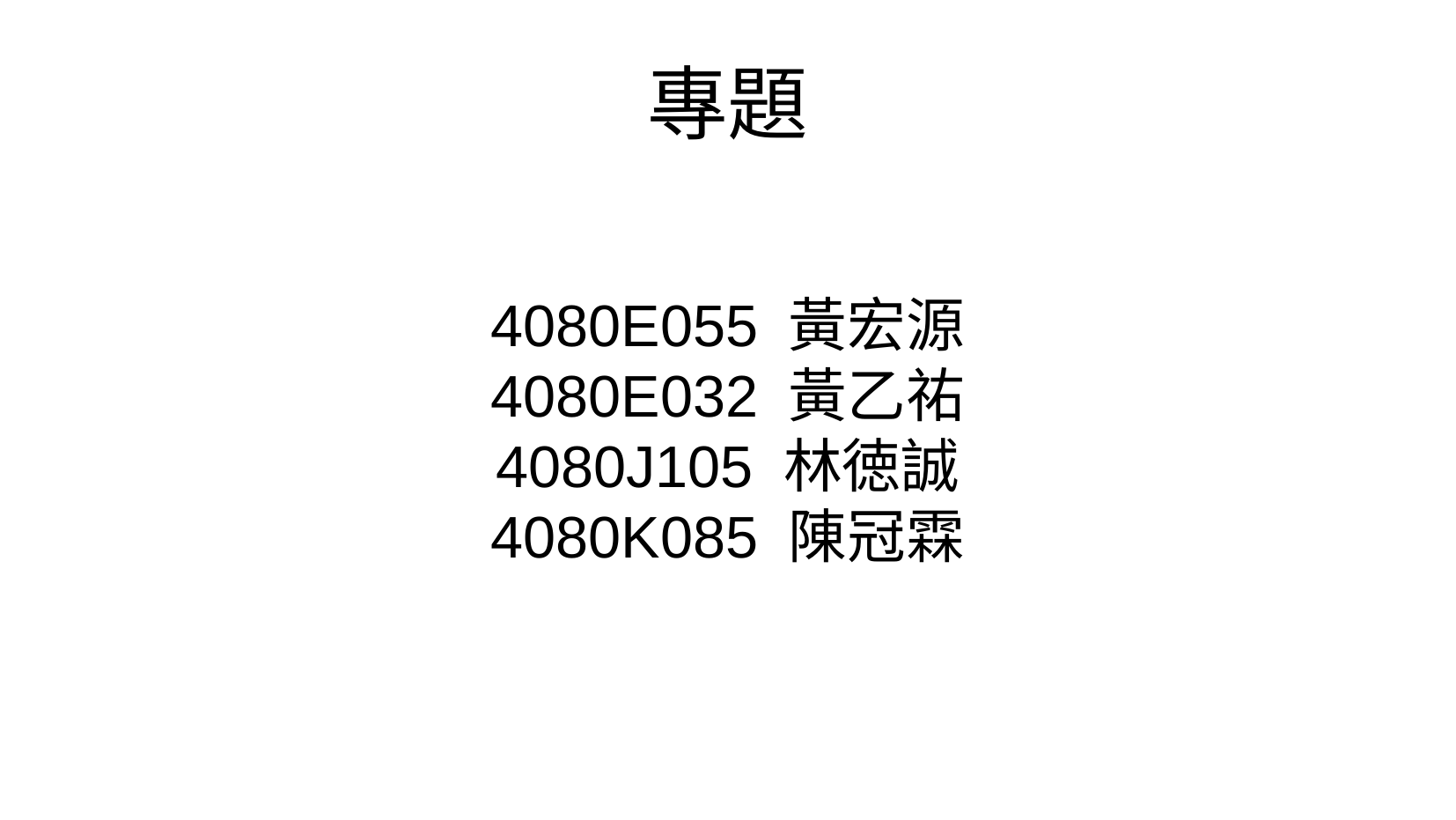

專題
4080E055 黃宏源
4080E032 黃乙祐
4080J105 林徳誠
4080K085 陳冠霖